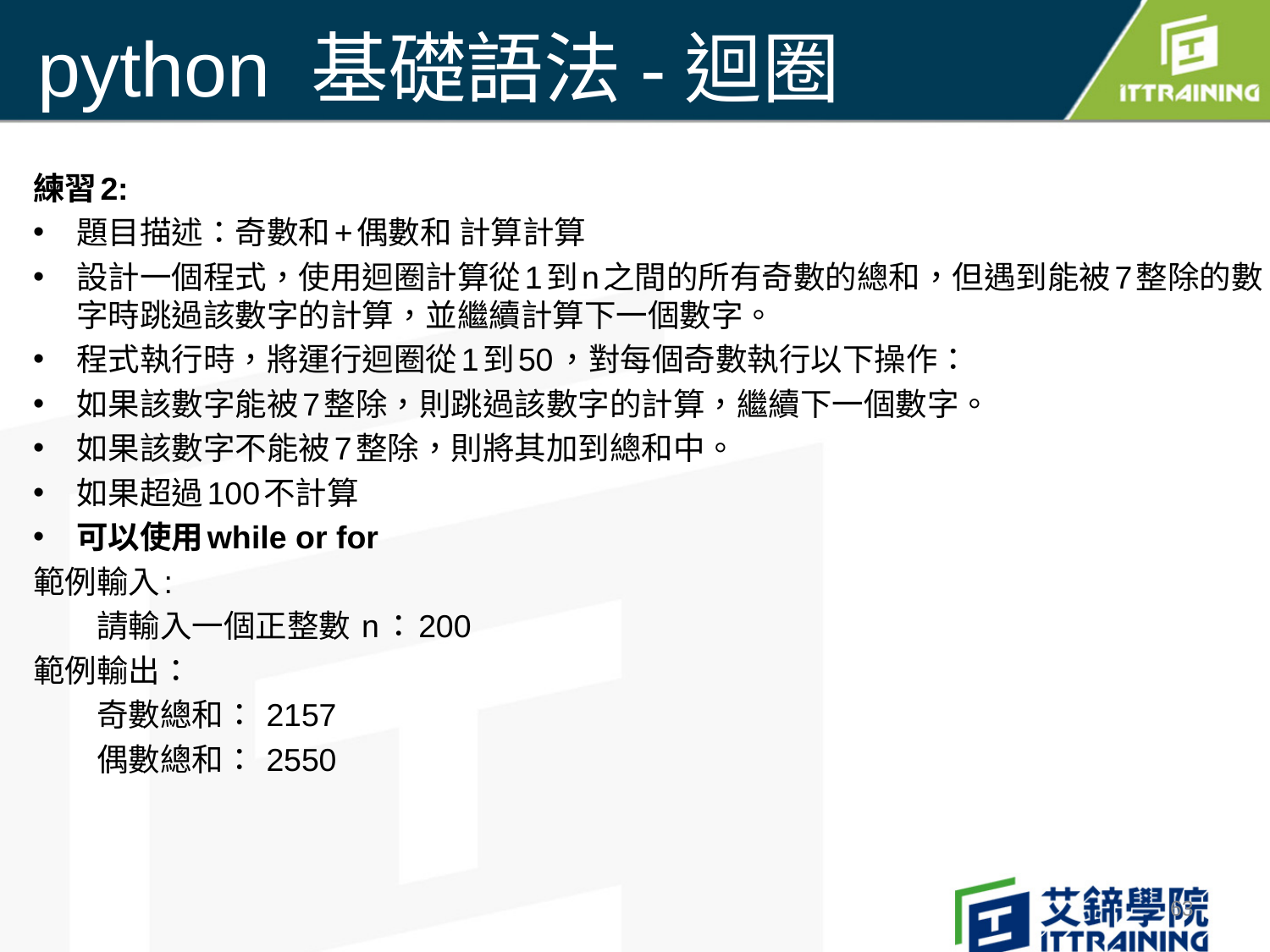

# python 基礎語法-迴圈
練習2:
題目描述：奇數和+偶數和 計算計算
設計一個程式，使用迴圈計算從1到n之間的所有奇數的總和，但遇到能被7整除的數字時跳過該數字的計算，並繼續計算下一個數字。
程式執行時，將運行迴圈從1到50，對每個奇數執行以下操作：
如果該數字能被7整除，則跳過該數字的計算，繼續下一個數字。
如果該數字不能被7整除，則將其加到總和中。
如果超過100不計算
可以使用while or for
範例輸入:
	請輸入一個正整數 n：200
範例輸出：
	奇數總和： 2157
	偶數總和： 2550

63